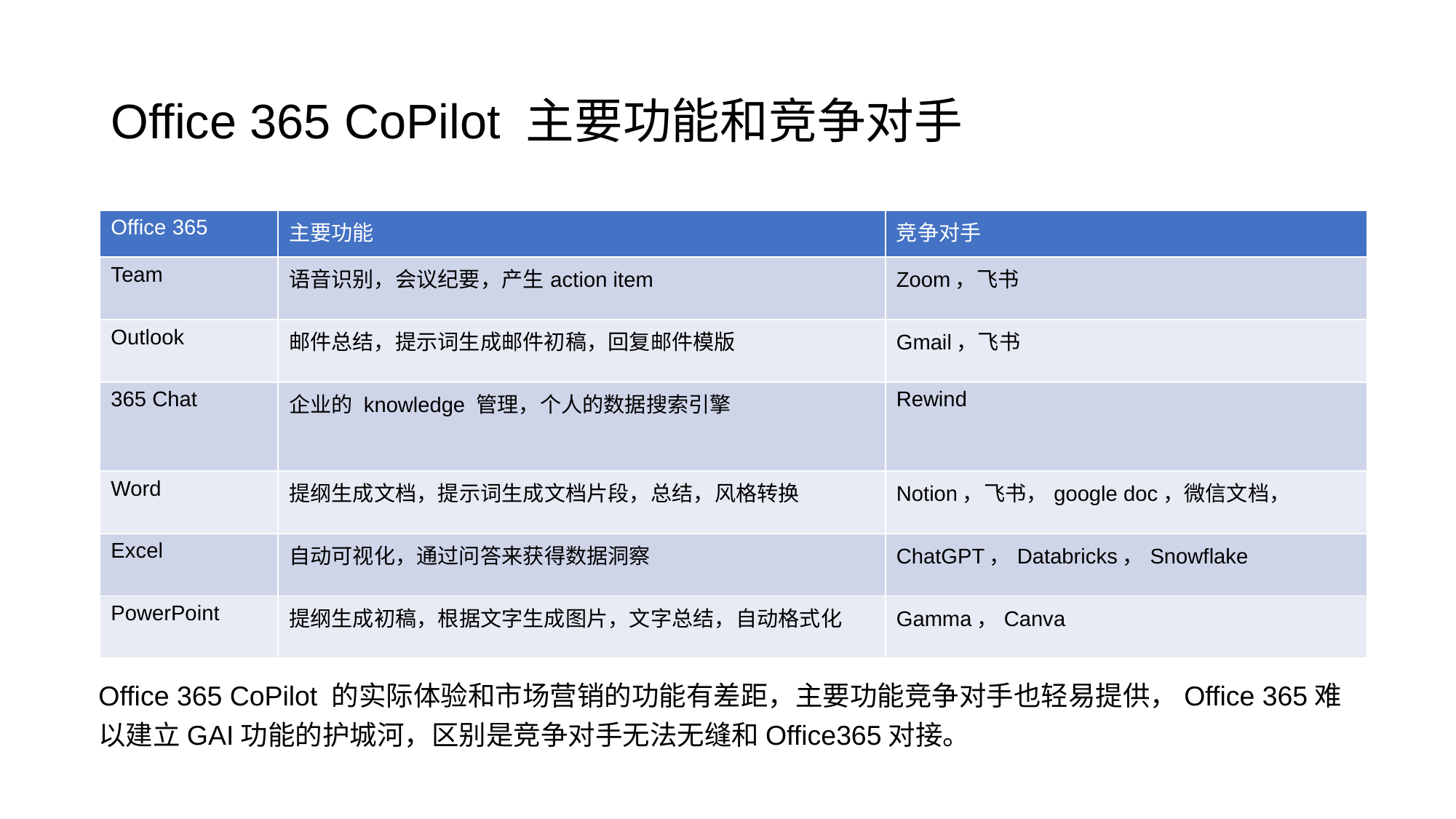

# Office 365 CoPilot 主要功能和竞争对手
| Office 365 | 主要功能 | 竞争对手 |
| --- | --- | --- |
| Team | 语音识别，会议纪要，产生action item | Zoom，飞书 |
| Outlook | 邮件总结，提示词生成邮件初稿，回复邮件模版 | Gmail，飞书 |
| 365 Chat | 企业的 knowledge 管理，个人的数据搜索引擎 | Rewind |
| Word | 提纲生成文档，提示词生成文档片段，总结，风格转换 | Notion，飞书，google doc，微信文档， |
| Excel | 自动可视化，通过问答来获得数据洞察 | ChatGPT，Databricks，Snowflake |
| PowerPoint | 提纲生成初稿，根据文字生成图片，文字总结，自动格式化 | Gamma，Canva |
Office 365 CoPilot 的实际体验和市场营销的功能有差距，主要功能竞争对手也轻易提供，Office 365难以建立GAI功能的护城河，区别是竞争对手无法无缝和Office365对接。